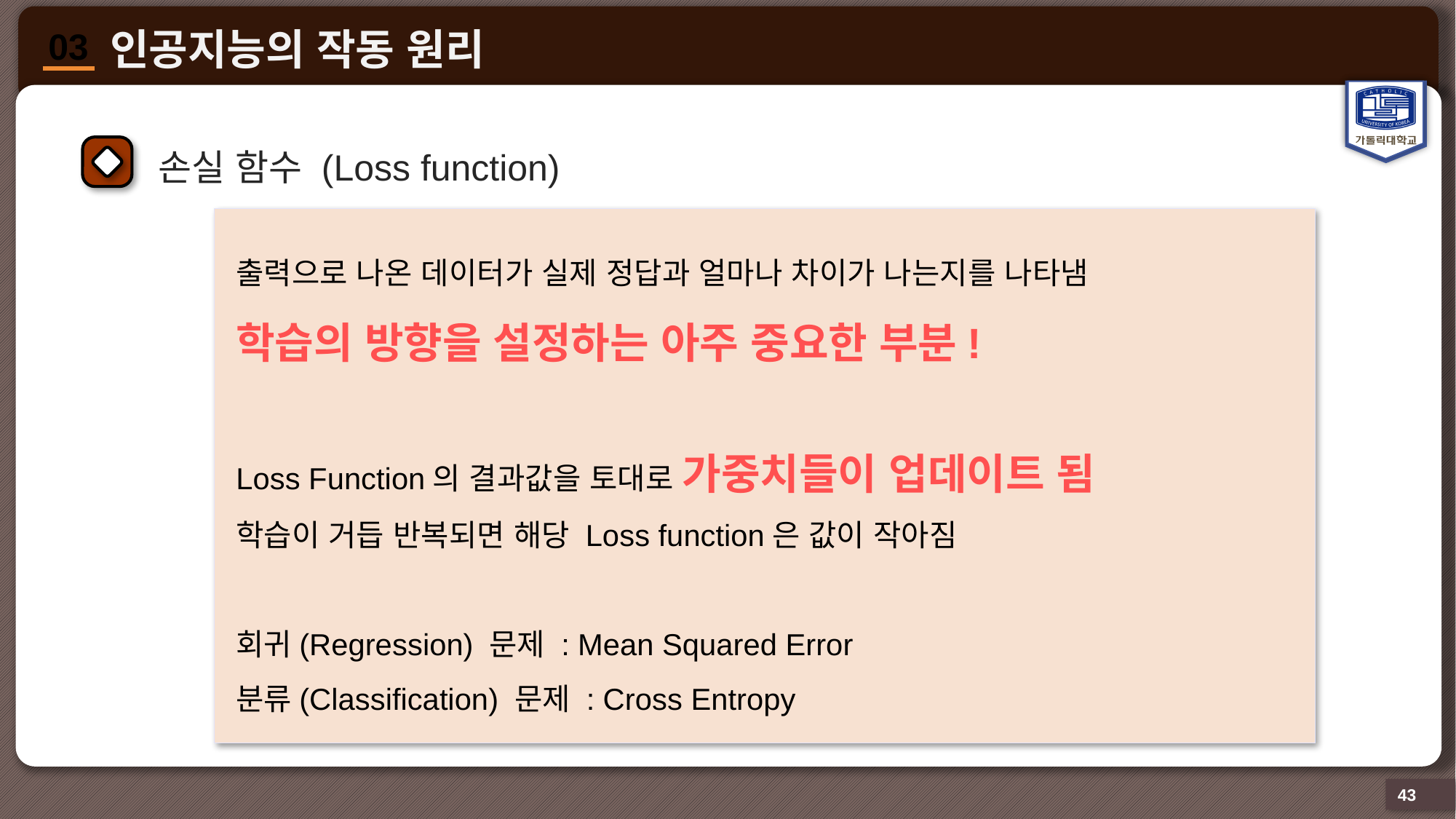

손실 함수 (Loss function)

출력으로 나온 데이터가 실제 정답과 얼마나 차이가 나는지를 나타냄
학습의 방향을 설정하는 아주 중요한 부분!

Loss Function의 결과값을 토대로 가중치들이 업데이트 됨
학습이 거듭 반복되면 해당 Loss function은 값이 작아짐

회귀(Regression) 문제 : Mean Squared Error
분류(Classification) 문제 : Cross Entropy
43